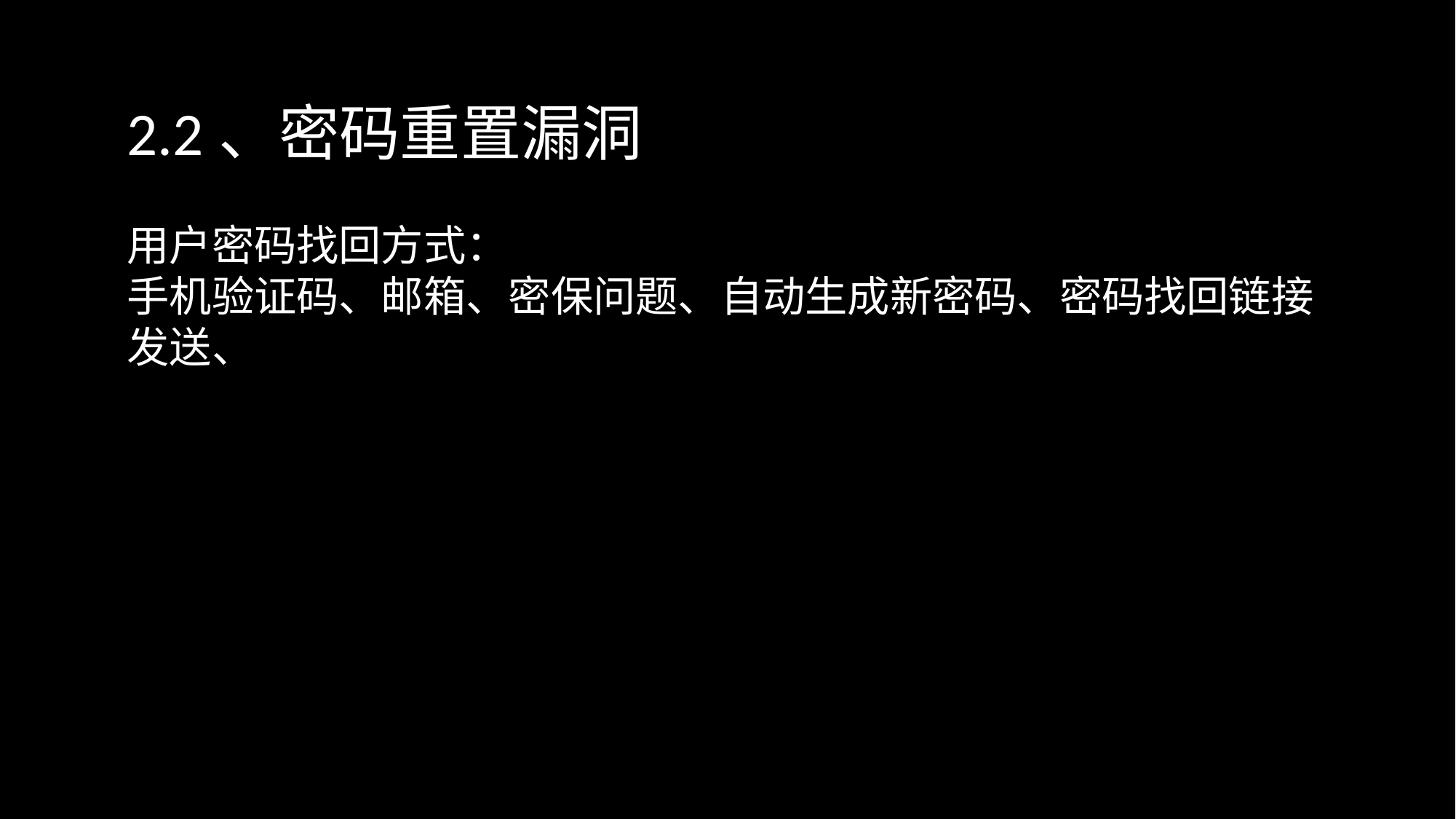

2.2、密码重置漏洞

用户密码找回方式：
手机验证码、邮箱、密保问题、自动生成新密码、密码找回链接发送、